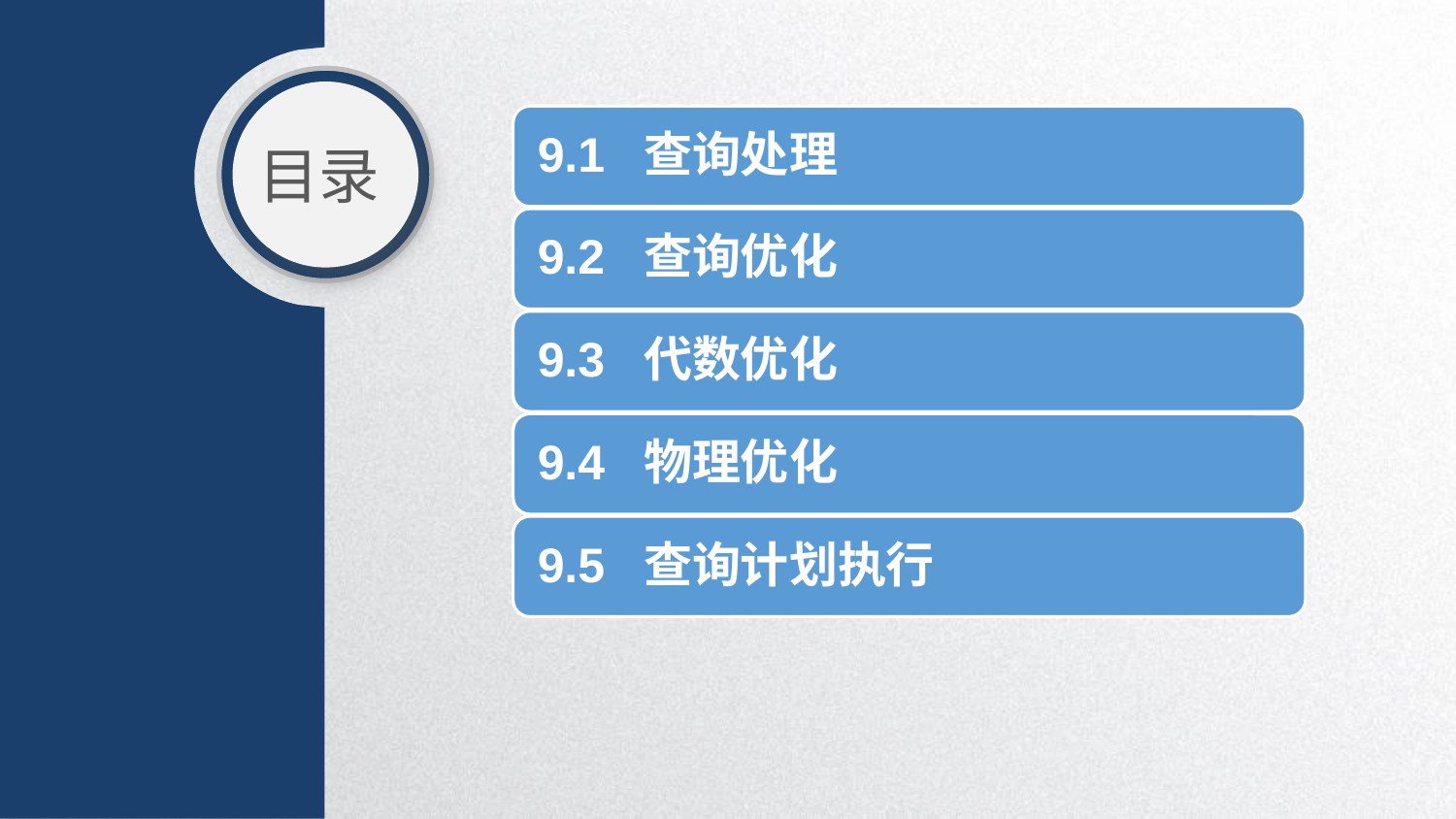

9.1  查询处理
9.2  查询优化
9.3  代数优化
9.4  物理优化
9.5  查询计划执行
目录